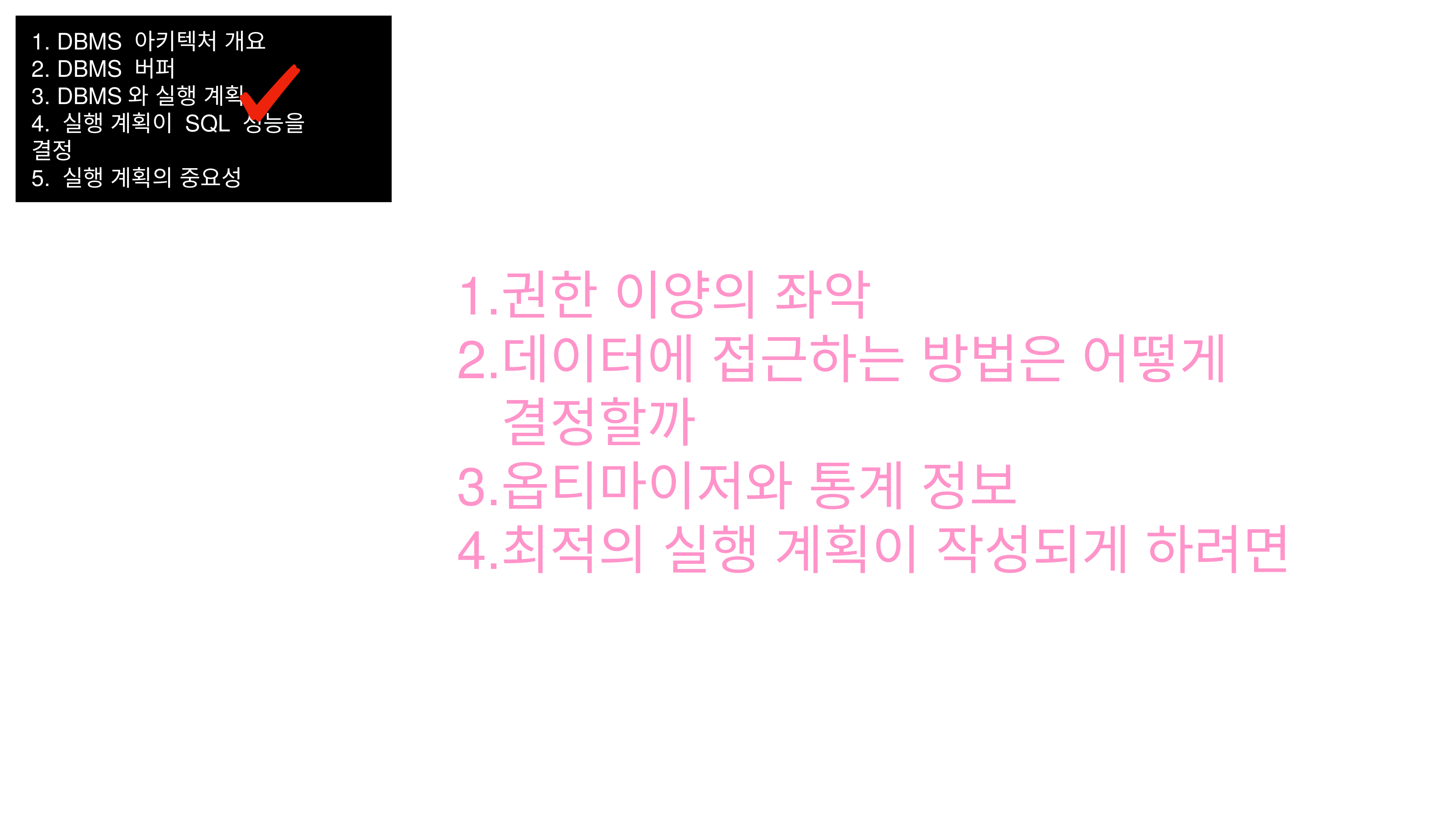

1. DBMS 아키텍처 개요
2. DBMS 버퍼
3. DBMS와 실행 계획
4. 실행 계획이 SQL 성능을 결정
5. 실행 계획의 중요성

권한 이양의 좌악
데이터에 접근하는 방법은 어떻게 결정할까
옵티마이저와 통계 정보
최적의 실행 계획이 작성되게 하려면